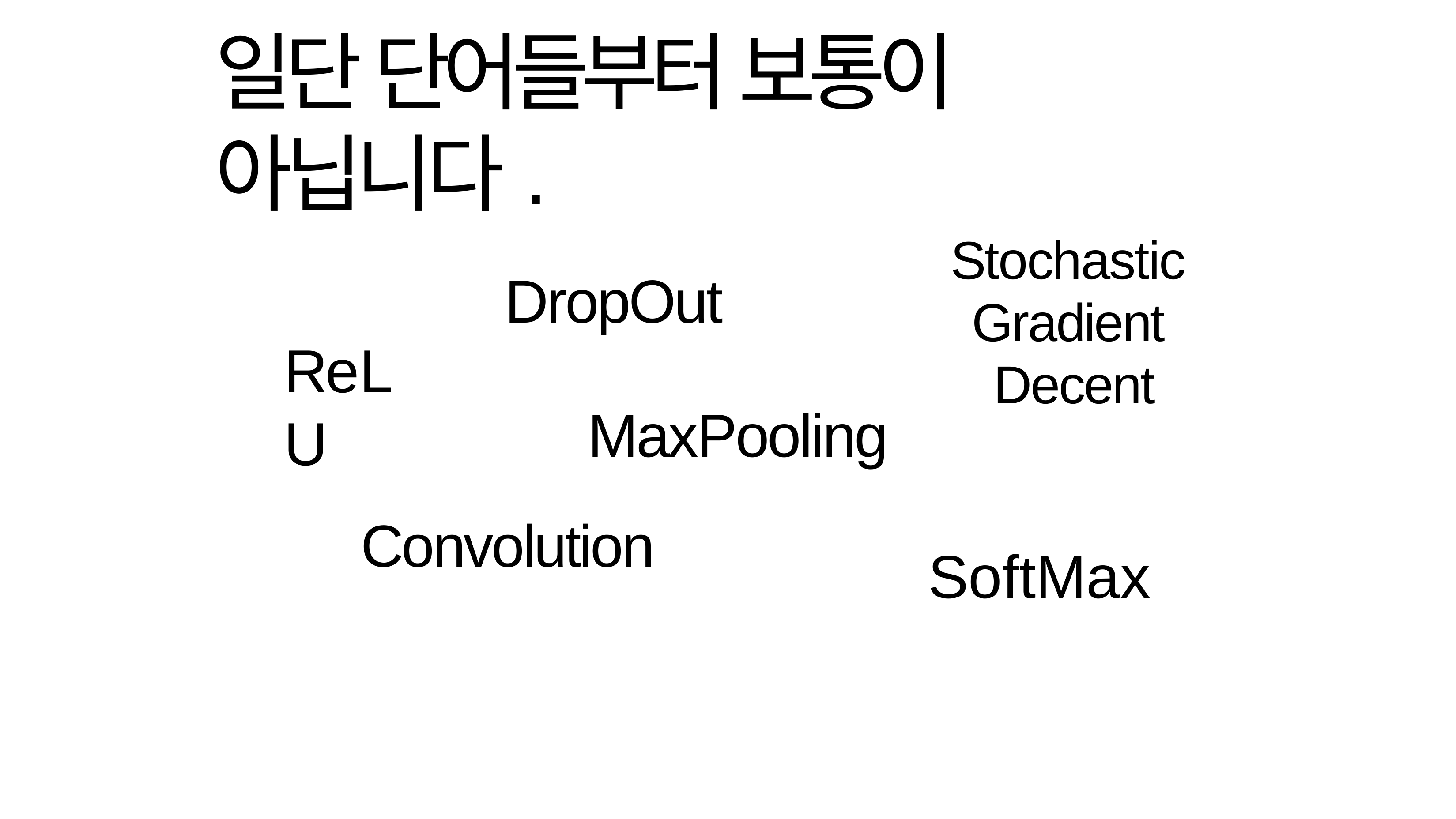

# 일단 단어들부터 보통이 아닙니다.
Stochastic  Gradient  Decent
DropOut
ReLU
MaxPooling
Convolution
SoftMax